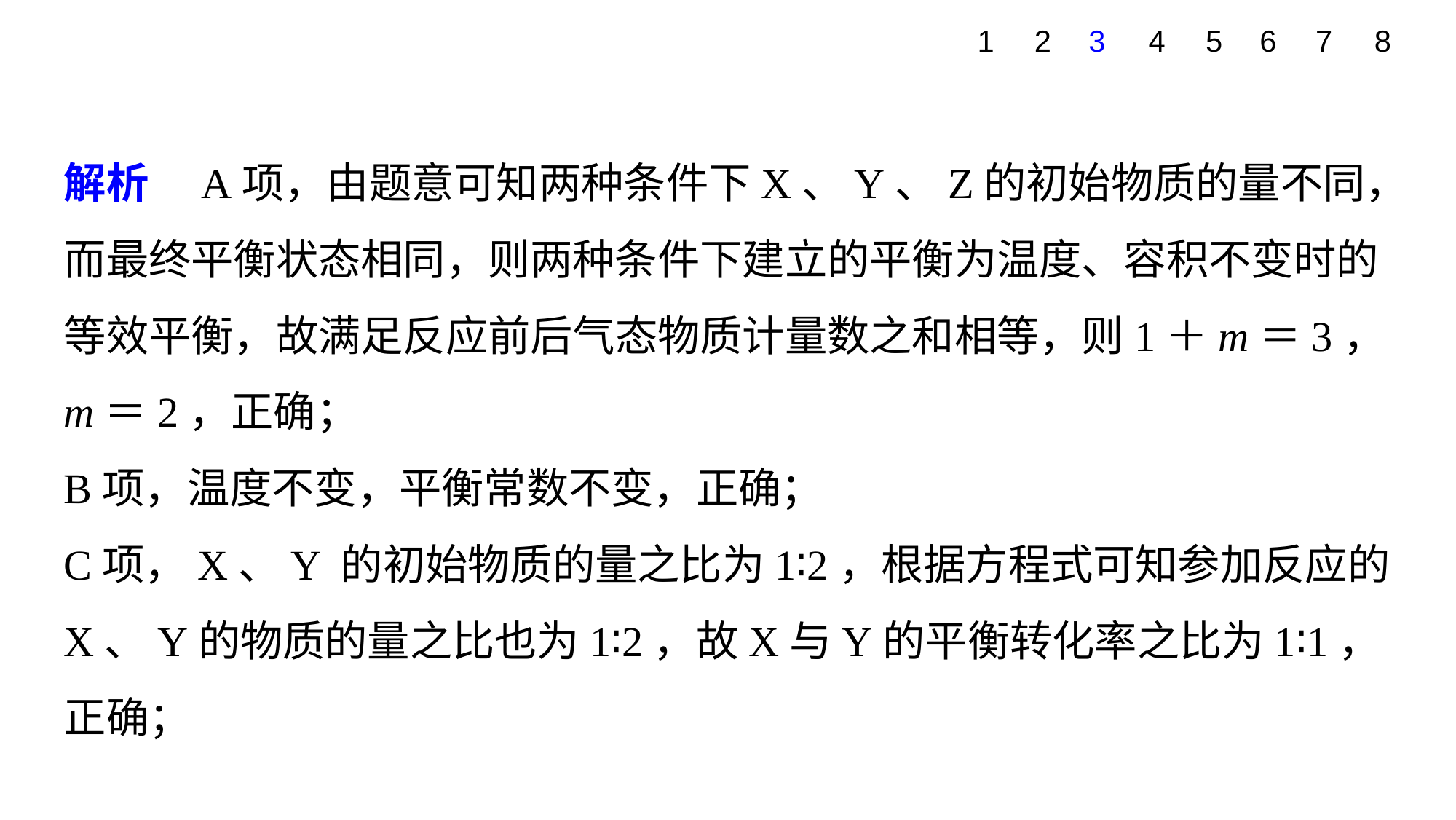

7
1
2
3
4
5
6
8
解析　A项，由题意可知两种条件下X、Y、Z的初始物质的量不同，而最终平衡状态相同，则两种条件下建立的平衡为温度、容积不变时的等效平衡，故满足反应前后气态物质计量数之和相等，则1＋m＝3，m＝2，正确；
B项，温度不变，平衡常数不变，正确；
C项，X、Y 的初始物质的量之比为1∶2，根据方程式可知参加反应的X、Y的物质的量之比也为1∶2，故X与Y的平衡转化率之比为1∶1，正确；